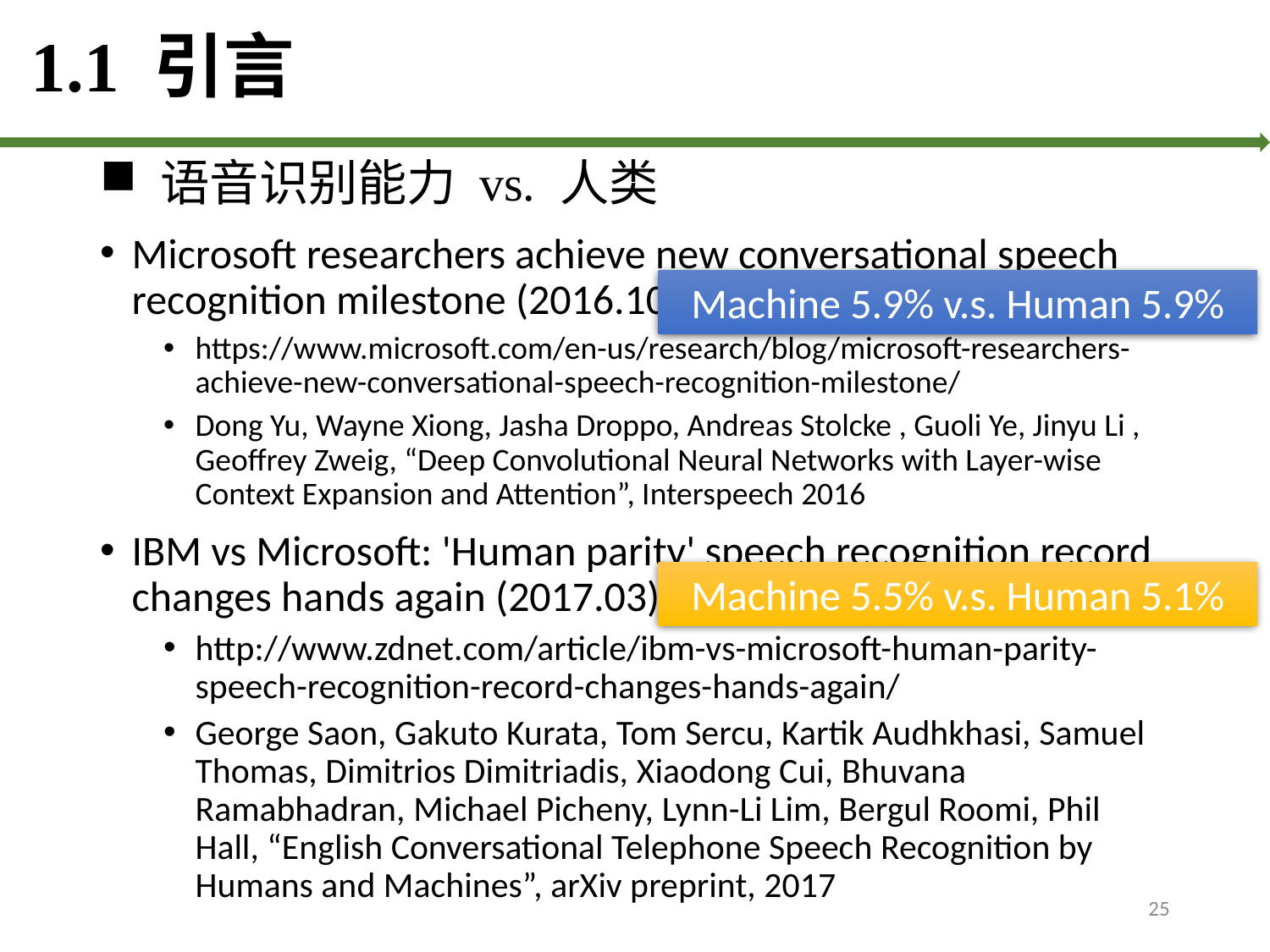

# 1.1 引言

 语音识别能力 vs. 人类
Microsoft researchers achieve new conversational speech recognition milestone (2016.10)
https://www.microsoft.com/en-us/research/blog/microsoft-researchers-achieve-new-conversational-speech-recognition-milestone/
Dong Yu, Wayne Xiong, Jasha Droppo, Andreas Stolcke , Guoli Ye, Jinyu Li , Geoffrey Zweig, “Deep Convolutional Neural Networks with Layer-wise Context Expansion and Attention”, Interspeech 2016
IBM vs Microsoft: 'Human parity' speech recognition record changes hands again (2017.03)
http://www.zdnet.com/article/ibm-vs-microsoft-human-parity-speech-recognition-record-changes-hands-again/
George Saon, Gakuto Kurata, Tom Sercu, Kartik Audhkhasi, Samuel Thomas, Dimitrios Dimitriadis, Xiaodong Cui, Bhuvana Ramabhadran, Michael Picheny, Lynn-Li Lim, Bergul Roomi, Phil Hall, “English Conversational Telephone Speech Recognition by Humans and Machines”, arXiv preprint, 2017
Machine 5.9% v.s. Human 5.9%
Machine 5.5% v.s. Human 5.1%
25